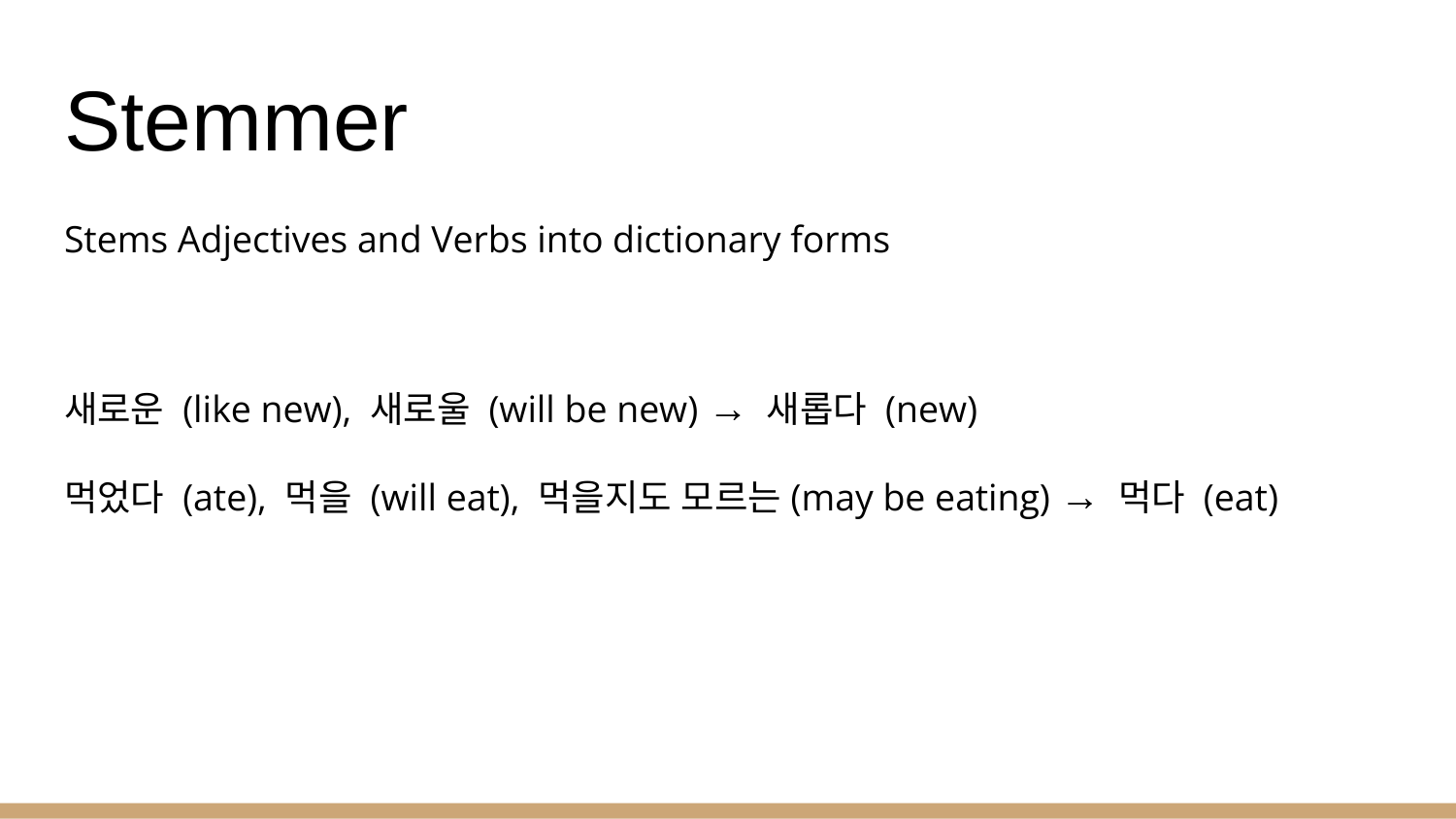

# Stemmer
Stems Adjectives and Verbs into dictionary forms

새로운 (like new), 새로울 (will be new) → 새롭다 (new)
먹었다 (ate), 먹을 (will eat), 먹을지도 모르는(may be eating) → 먹다 (eat)